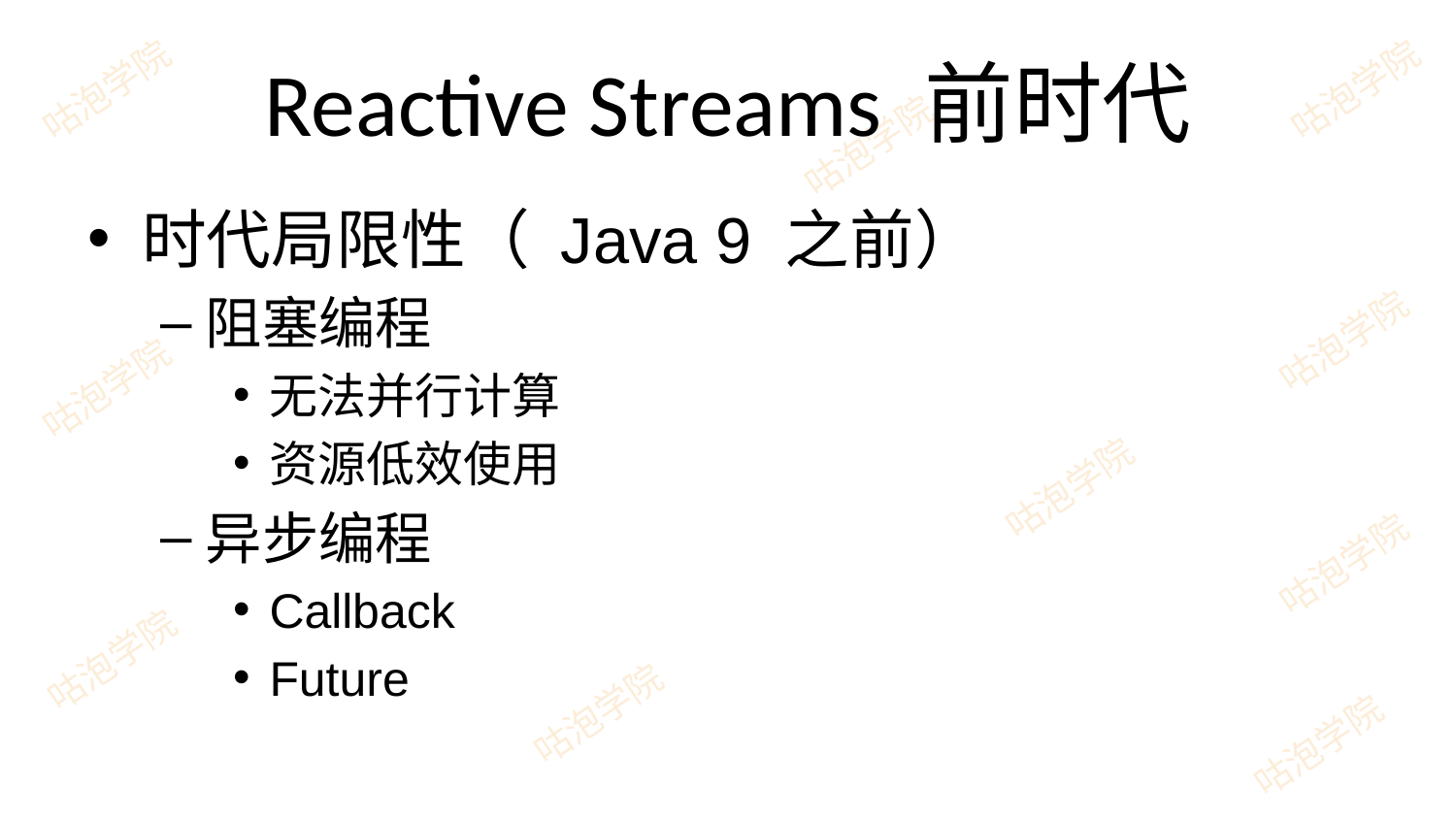

# Reactive Streams 前时代
时代局限性（ Java 9 之前）
阻塞编程
无法并行计算
资源低效使用
异步编程
Callback
Future